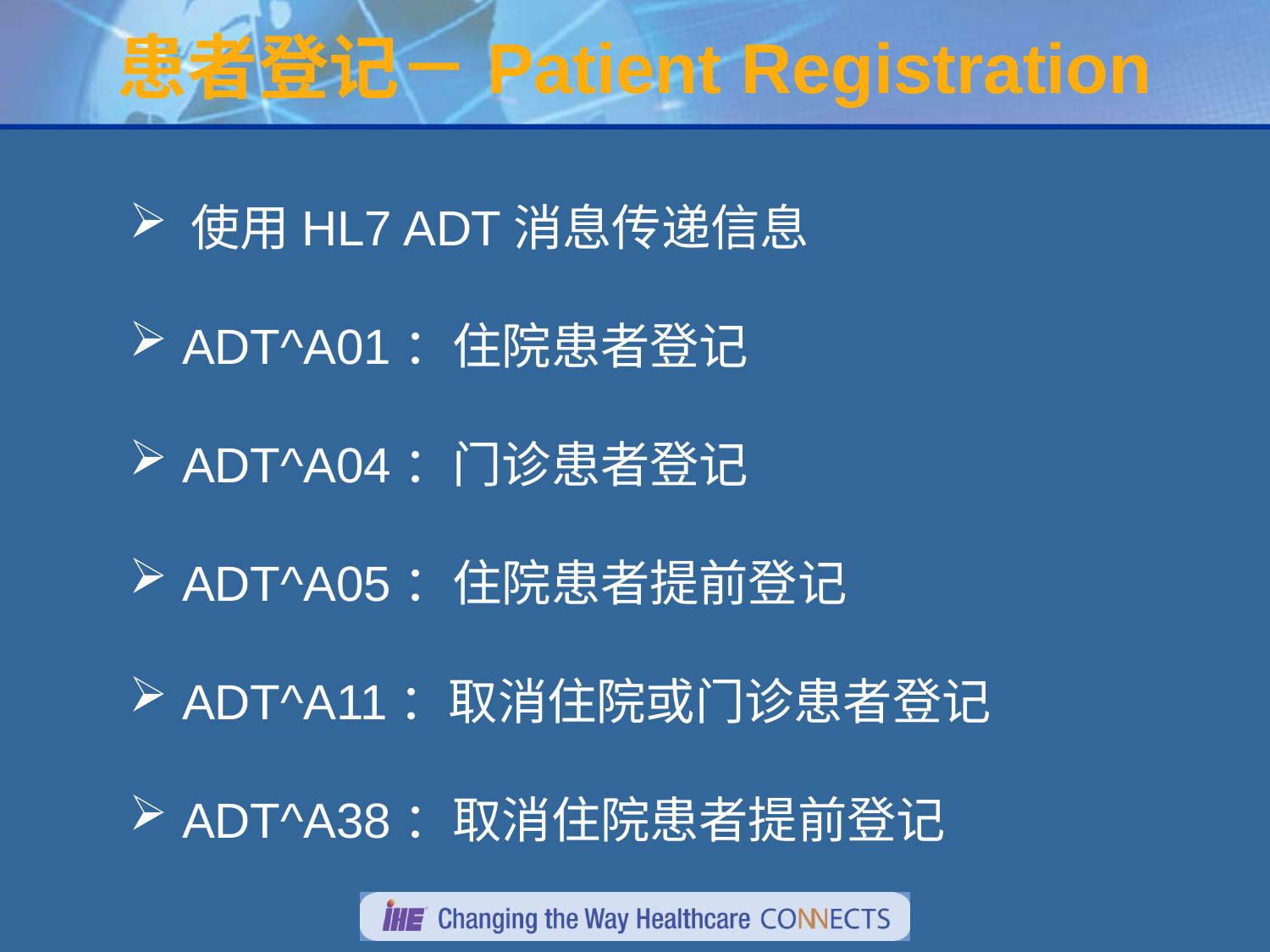

# 患者登记－Patient Registration
 使用HL7 ADT消息传递信息

 ADT^A01：住院患者登记

 ADT^A04：门诊患者登记

 ADT^A05：住院患者提前登记

 ADT^A11：取消住院或门诊患者登记

 ADT^A38：取消住院患者提前登记